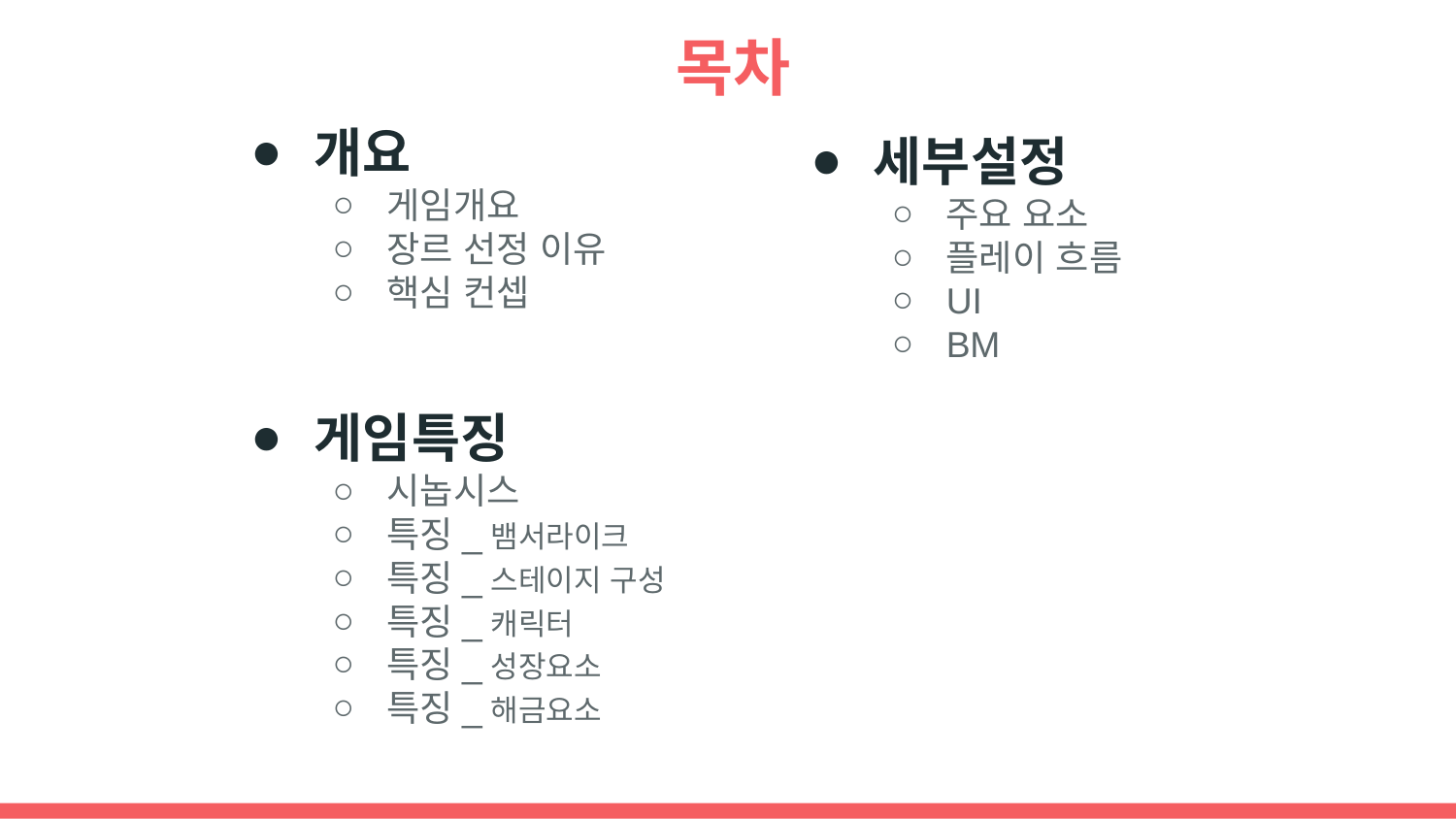

# 목차
개요
게임개요
장르 선정 이유
핵심 컨셉

게임특징
시놉시스
특징_뱀서라이크
특징_스테이지 구성
특징_캐릭터
특징_성장요소
특징_해금요소
세부설정
주요 요소
플레이 흐름
UI
BM